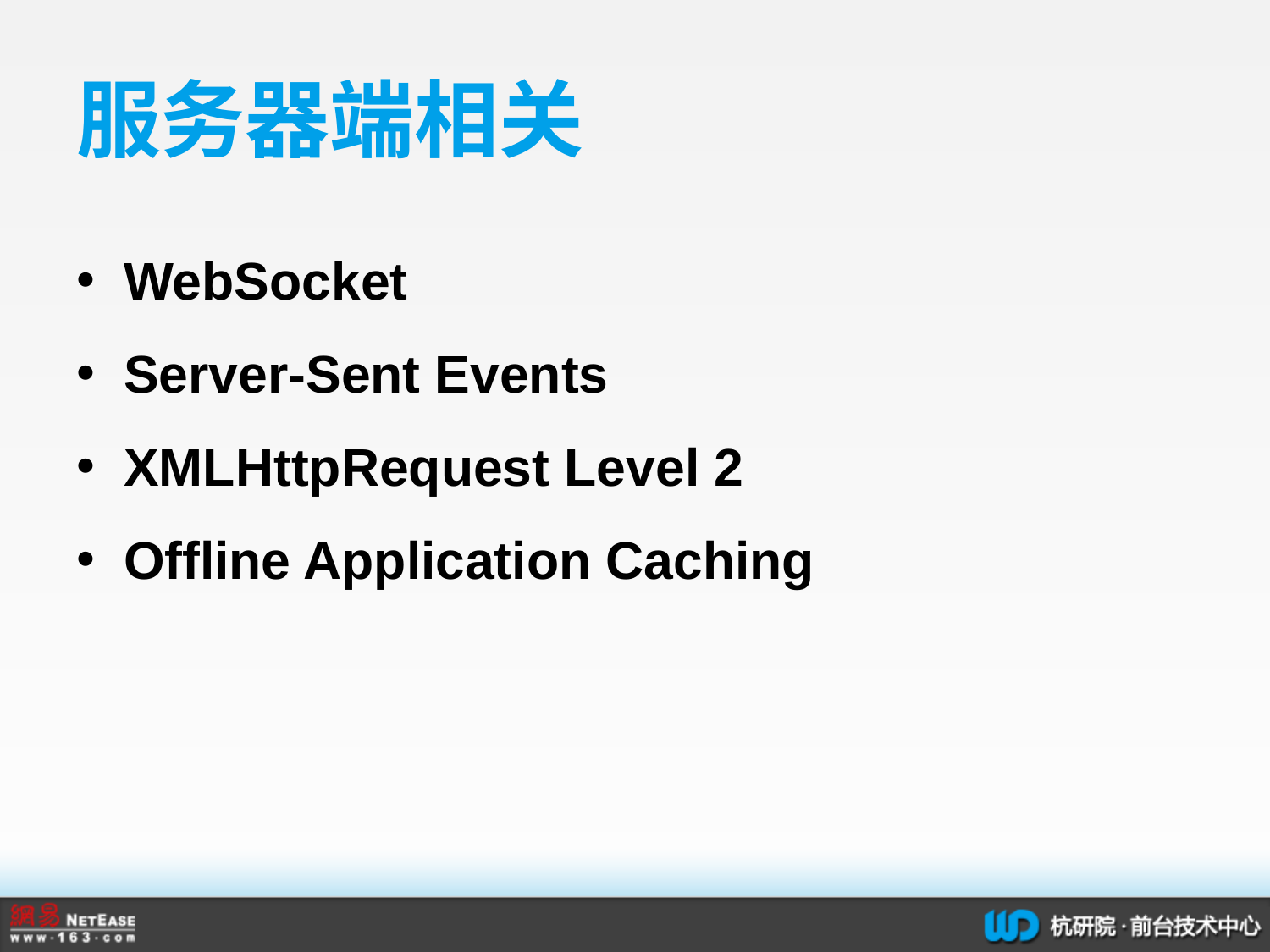

# 服务器端相关
WebSocket
Server-Sent Events
XMLHttpRequest Level 2
Offline Application Caching